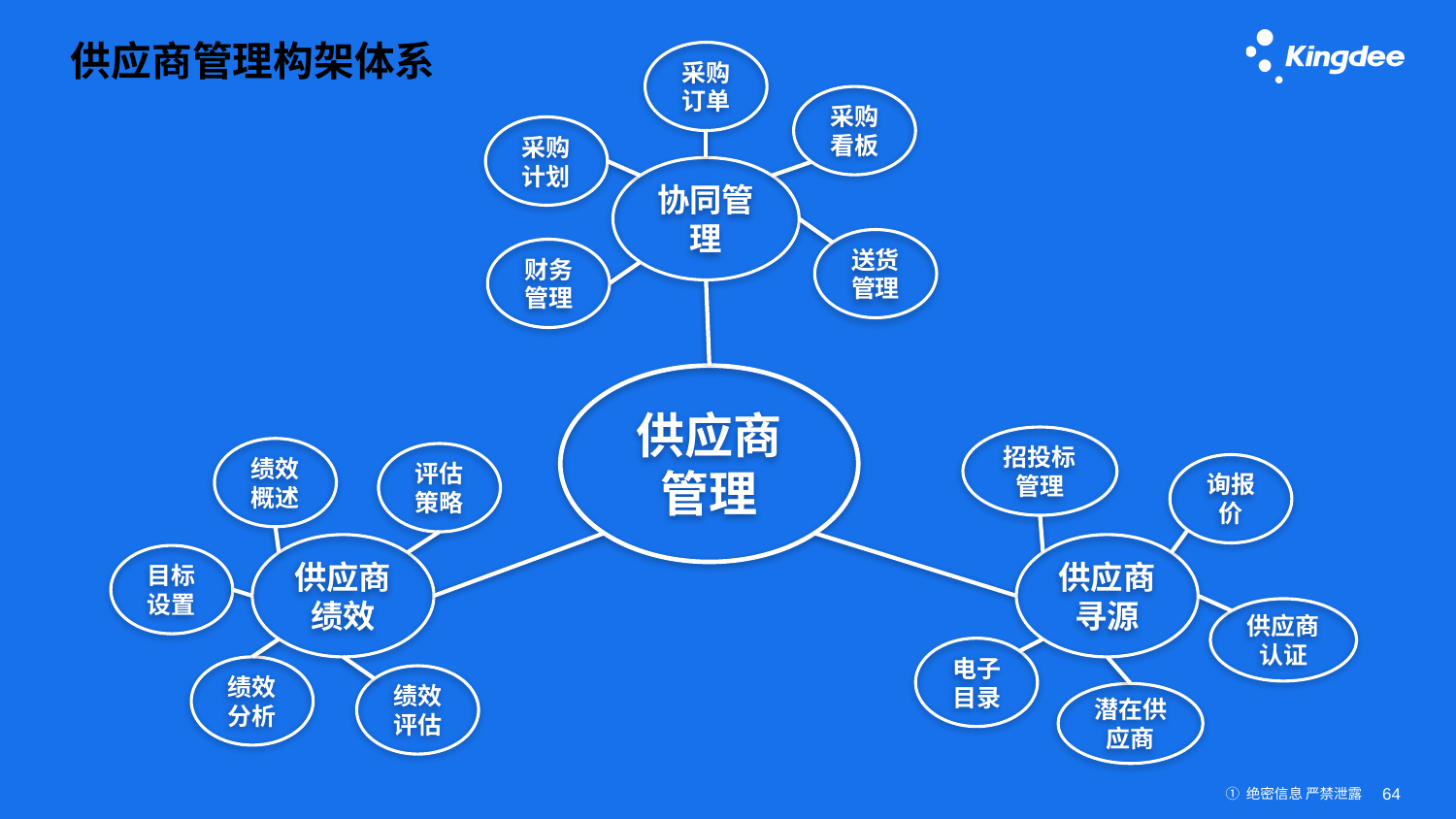

# 供应商管理构架体系
采购订单
采购看板
采购计划
协同管理
送货管理
财务管理
供应商管理
招投标管理
绩效概述
评估策略
询报价
供应商绩效
供应商寻源
目标设置
供应商认证
电子目录
绩效分析
绩效评估
潜在供应商